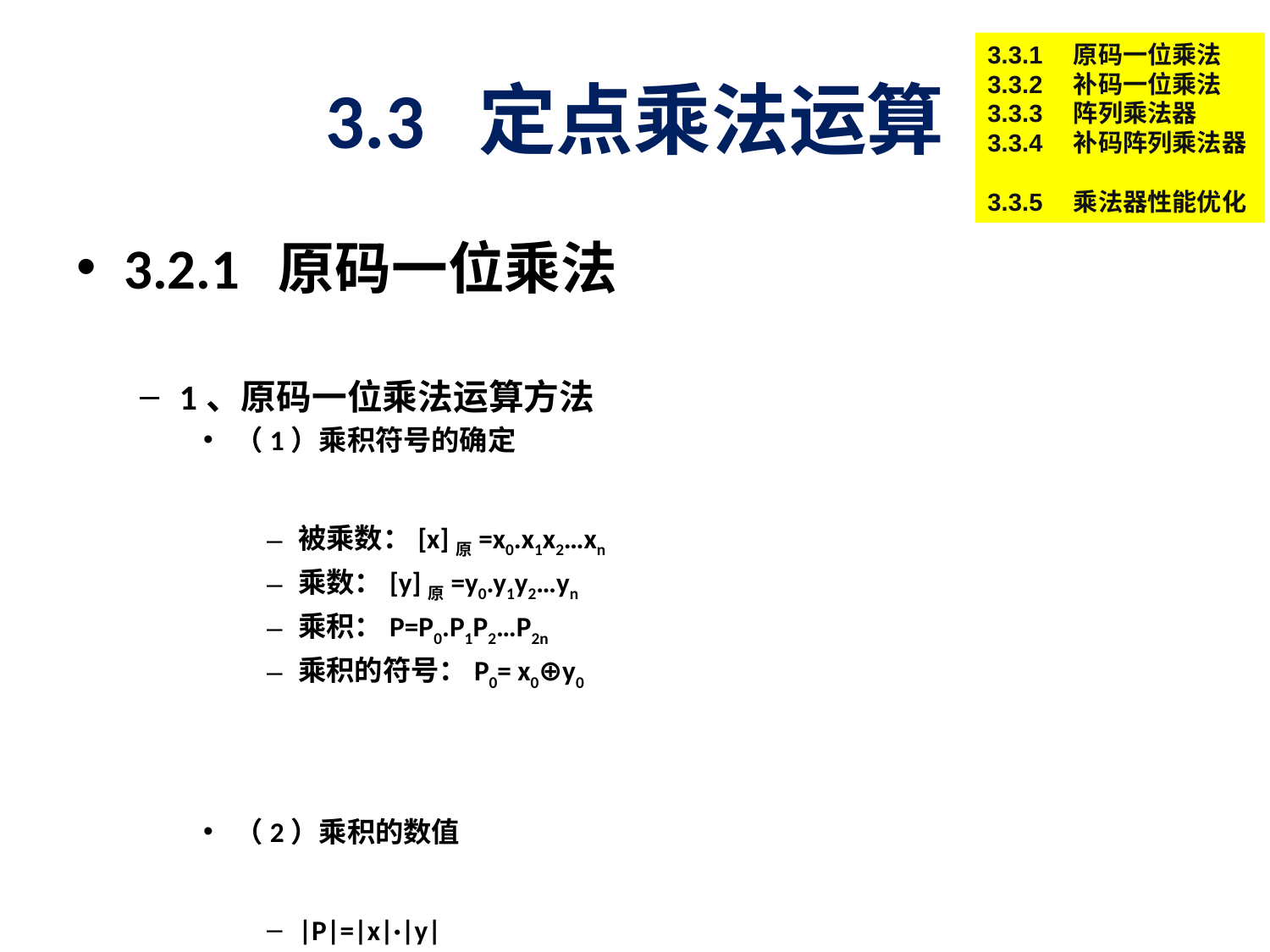

3.3.1　原码一位乘法
3.3.2　补码一位乘法
3.3.3　阵列乘法器
3.3.4　补码阵列乘法器
3.3.5　乘法器性能优化
# 3.3  定点乘法运算
3.2.1  原码一位乘法

1、原码一位乘法运算方法
（1）乘积符号的确定

被乘数：[x]原=x0.x1x2…xn
乘数：[y]原=y0.y1y2…yn
乘积：P=P0.P1P2…P2n
乘积的符号：P0= x0⊕y0

（2）乘积的数值

|P|=|x|·|y|